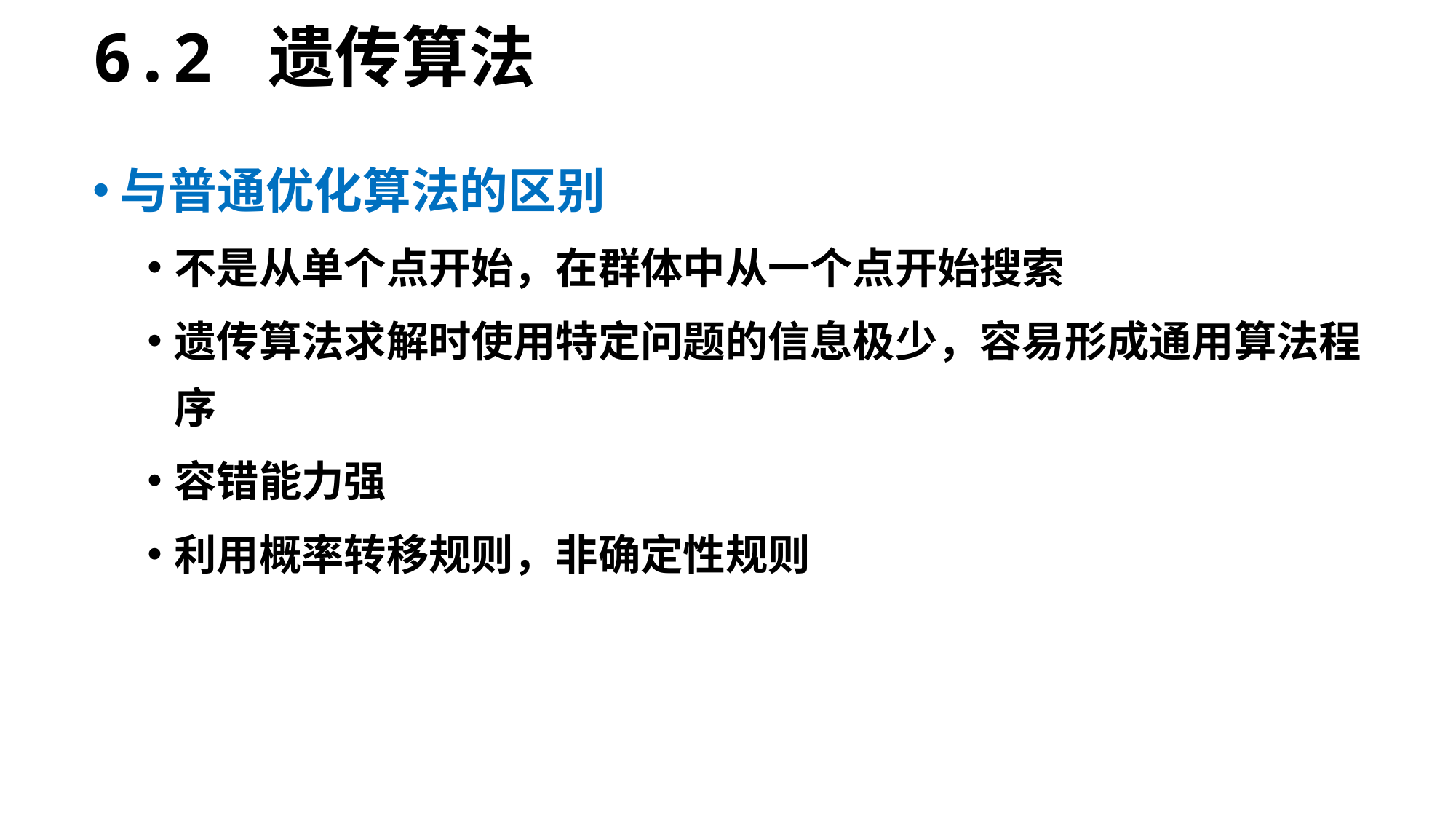

6.2 遗传算法
与普通优化算法的区别
不是从单个点开始，在群体中从一个点开始搜索
遗传算法求解时使用特定问题的信息极少，容易形成通用算法程序
容错能力强
利用概率转移规则，非确定性规则